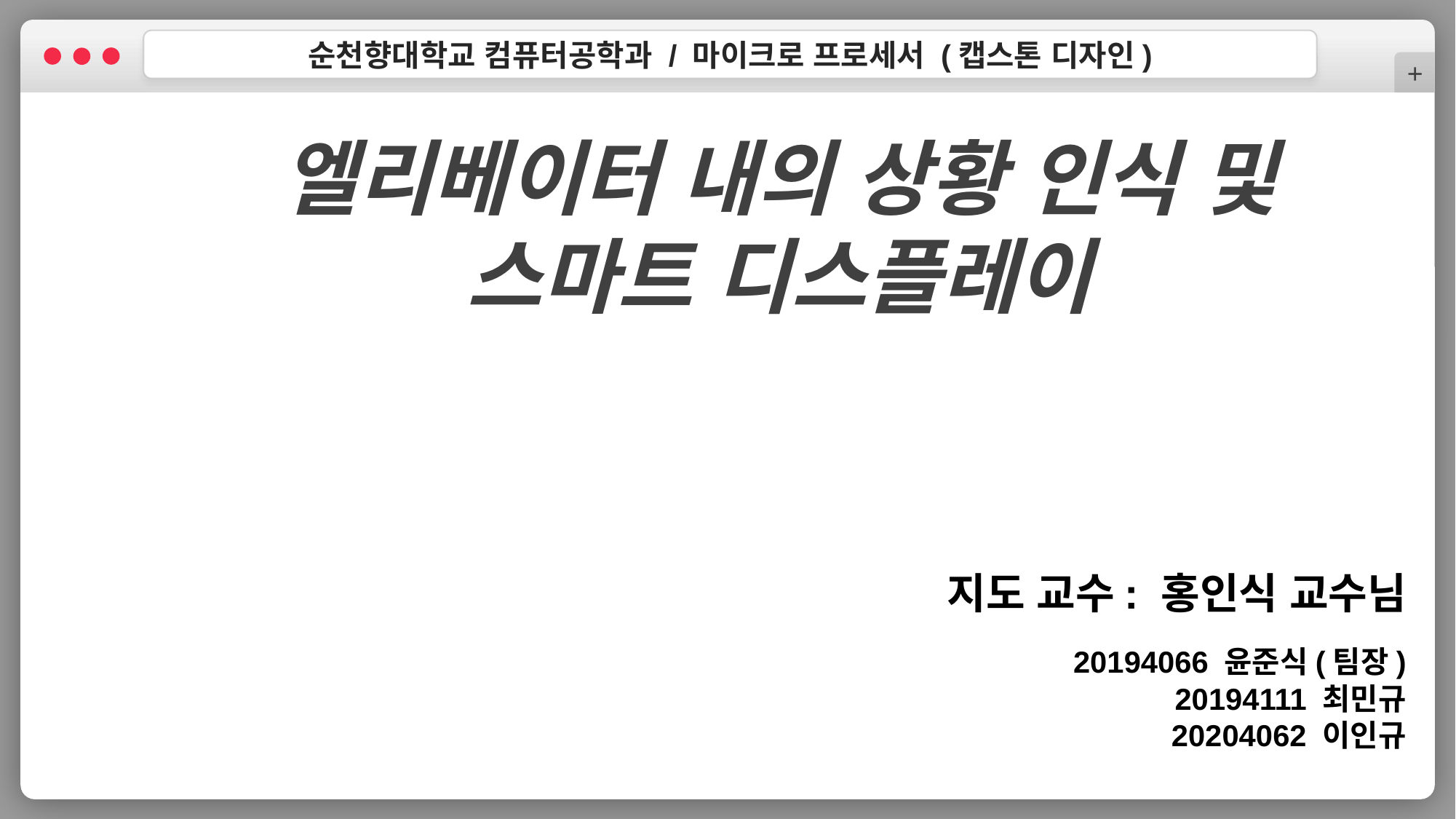

순천향대학교 컴퓨터공학과 / 마이크로 프로세서 (캡스톤 디자인)

+
엘리베이터 내의 상황 인식 및
스마트 디스플레이
지도 교수: 홍인식 교수님

20194066 윤준식(팀장)
20194111 최민규
20204062 이인규